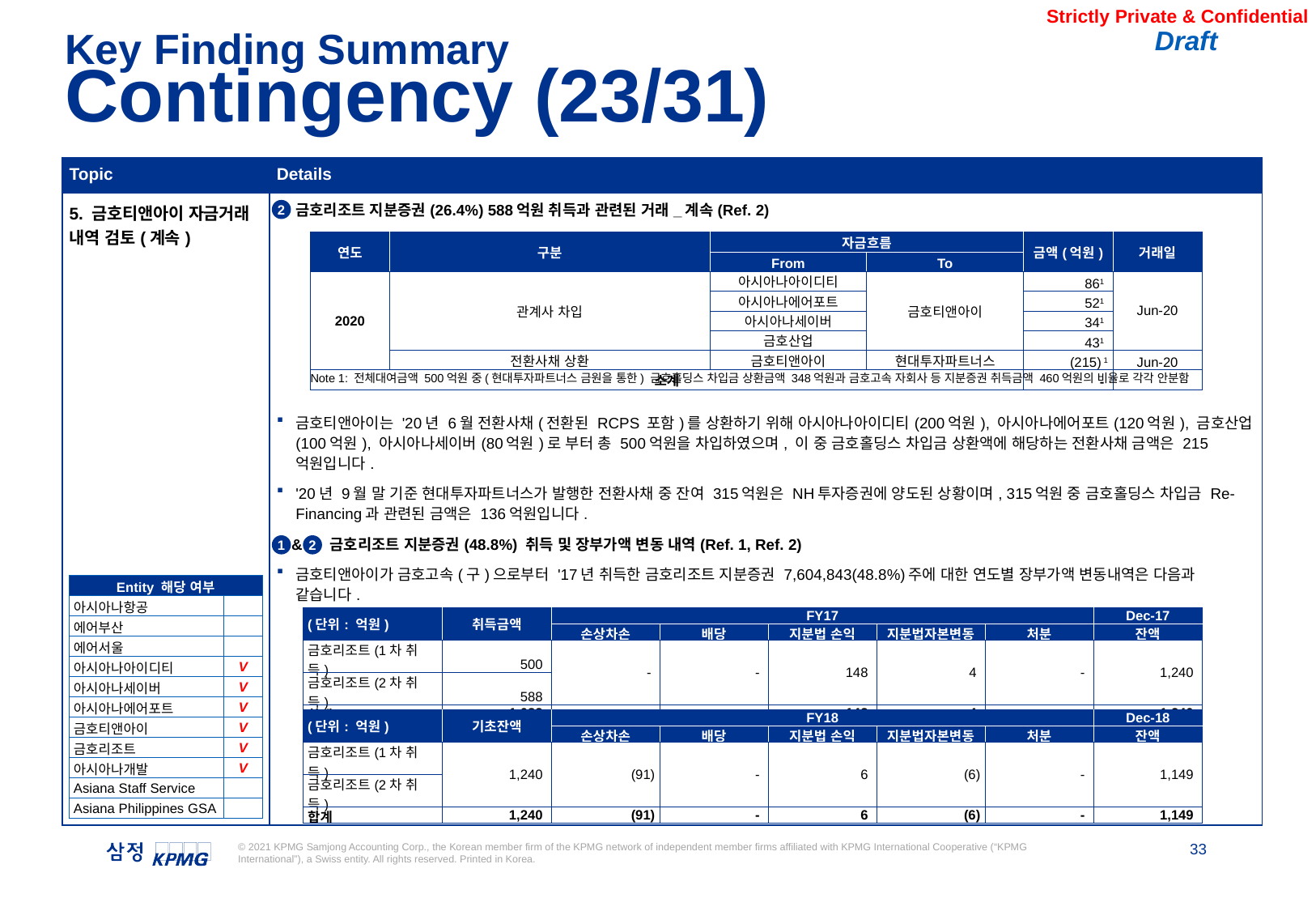

Key Finding Summary
Contingency (23/31)
| Topic | Details |
| --- | --- |
| 5. 금호티앤아이 자금거래 내역 검토(계속) | 금호리조트 지분증권(26.4%) 588억원 취득과 관련된 거래\_계속(Ref. 2) 금호티앤아이는 '20년 6월 전환사채(전환된 RCPS 포함)를 상환하기 위해 아시아나아이디티(200억원), 아시아나에어포트(120억원), 금호산업(100억원), 아시아나세이버(80억원)로 부터 총 500억원을 차입하였으며, 이 중 금호홀딩스 차입금 상환액에 해당하는 전환사채 금액은 215억원입니다. '20년 9월 말 기준 현대투자파트너스가 발행한 전환사채 중 잔여 315억원은 NH투자증권에 양도된 상황이며, 315억원 중 금호홀딩스 차입금 Re-Financing과 관련된 금액은 136억원입니다. 금호리조트 지분증권(48.8%) 취득 및 장부가액 변동 내역(Ref. 1, Ref. 2) 금호티앤아이가 금호고속(구)으로부터 '17년 취득한 금호리조트 지분증권 7,604,843(48.8%)주에 대한 연도별 장부가액 변동내역은 다음과 같습니다. |
2
| 연도 | 구분 | 자금흐름 |  | 금액(억원) | 거래일 |
| --- | --- | --- | --- | --- | --- |
|  |  | From | To |  |  |
| 2020 | 관계사 차입 | 아시아나아이디티 | 금호티앤아이 | 861 | Jun-20 |
|  |  | 아시아나에어포트 |  | 521 |  |
|  |  | 아시아나세이버 |  | 341 |  |
|  |  | 금호산업 |  | 431 |  |
|  | 전환사채 상환 | 금호티앤아이 | 현대투자파트너스 | (215) 1 | Jun-20 |
| 소계 |  |  |  | - |  |
Note 1: 전체대여금액 500억원 중(현대투자파트너스 금원을 통한) 금호홀딩스 차입금 상환금액 348억원과 금호고속 자회사 등 지분증권 취득금액 460억원의 비율로 각각 안분함
&
1
2
| Entity 해당 여부 |  |
| --- | --- |
| 아시아나항공 |  |
| 에어부산 |  |
| 에어서울 |  |
| 아시아나아이디티 | V |
| 아시아나세이버 | V |
| 아시아나에어포트 | V |
| 금호티앤아이 | V |
| 금호리조트 | V |
| 아시아나개발 | V |
| Asiana Staff Service |  |
| Asiana Philippines GSA |  |
| (단위: 억원) | 취득금액 | FY17 |  |  |  |  | Dec-17 |
| --- | --- | --- | --- | --- | --- | --- | --- |
|  |  | 손상차손 | 배당 | 지분법 손익 | 지분법자본변동 | 처분 | 잔액 |
| 금호리조트(1차 취득) | 500 | - | - | 148 | 4 | - | 1,240 |
| 금호리조트(2차 취득) | 588 |  |  |  |  |  |  |
| 합계 | 1,088 | - | - | 148 | 4 | - | 1,240 |
| (단위: 억원) | 기초잔액 | FY18 |  |  |  |  | Dec-18 |
| --- | --- | --- | --- | --- | --- | --- | --- |
|  |  | 손상차손 | 배당 | 지분법 손익 | 지분법자본변동 | 처분 | 잔액 |
| 금호리조트(1차 취득) | 1,240 | (91) | - | 6 | (6) | - | 1,149 |
| 금호리조트(2차 취득) |  |  |  |  |  |  |  |
| 합계 | 1,240 | (91) | - | 6 | (6) | - | 1,149 |